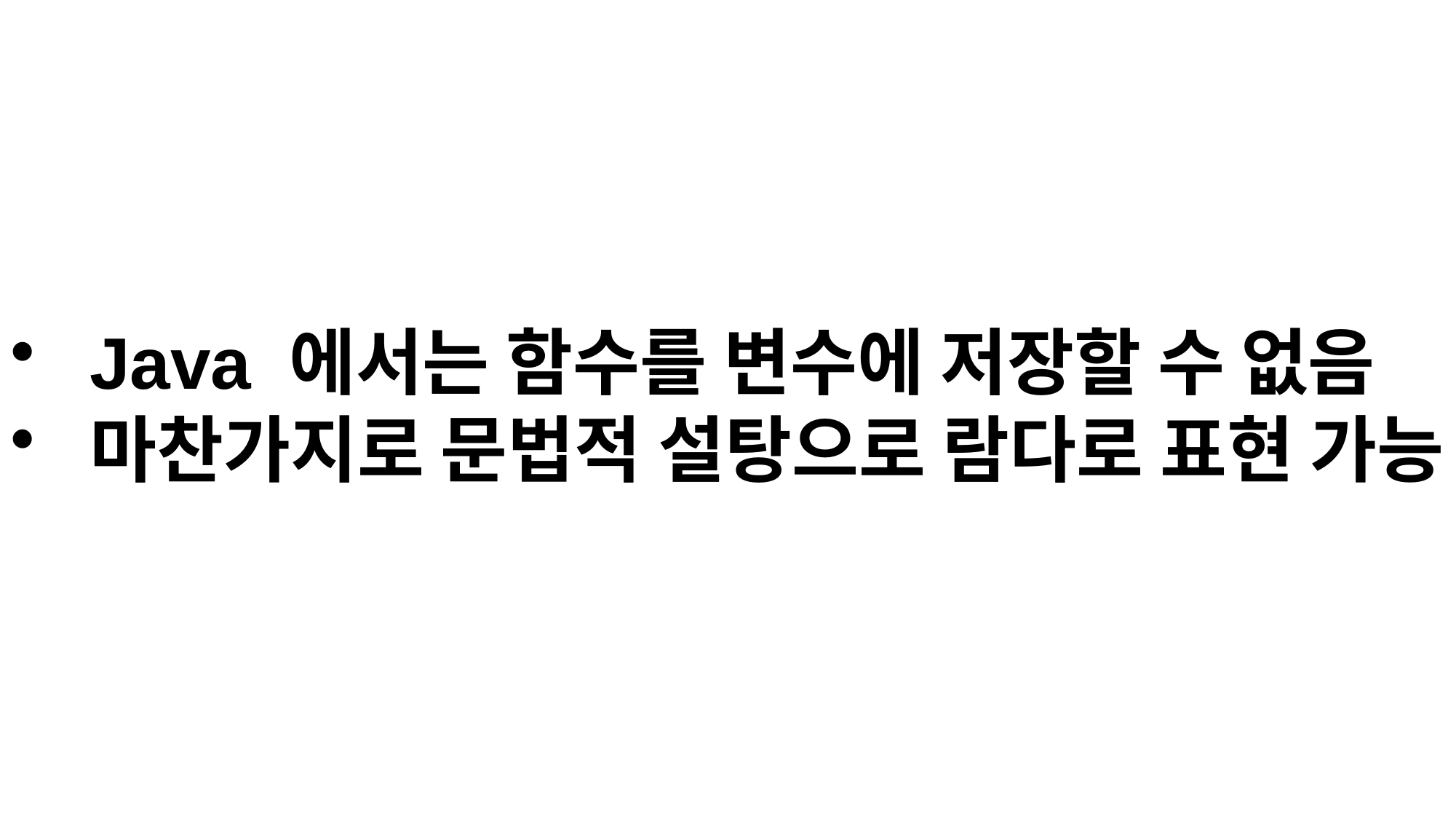

Java 에서는 함수를 변수에 저장할 수 없음
마찬가지로 문법적 설탕으로 람다로 표현 가능